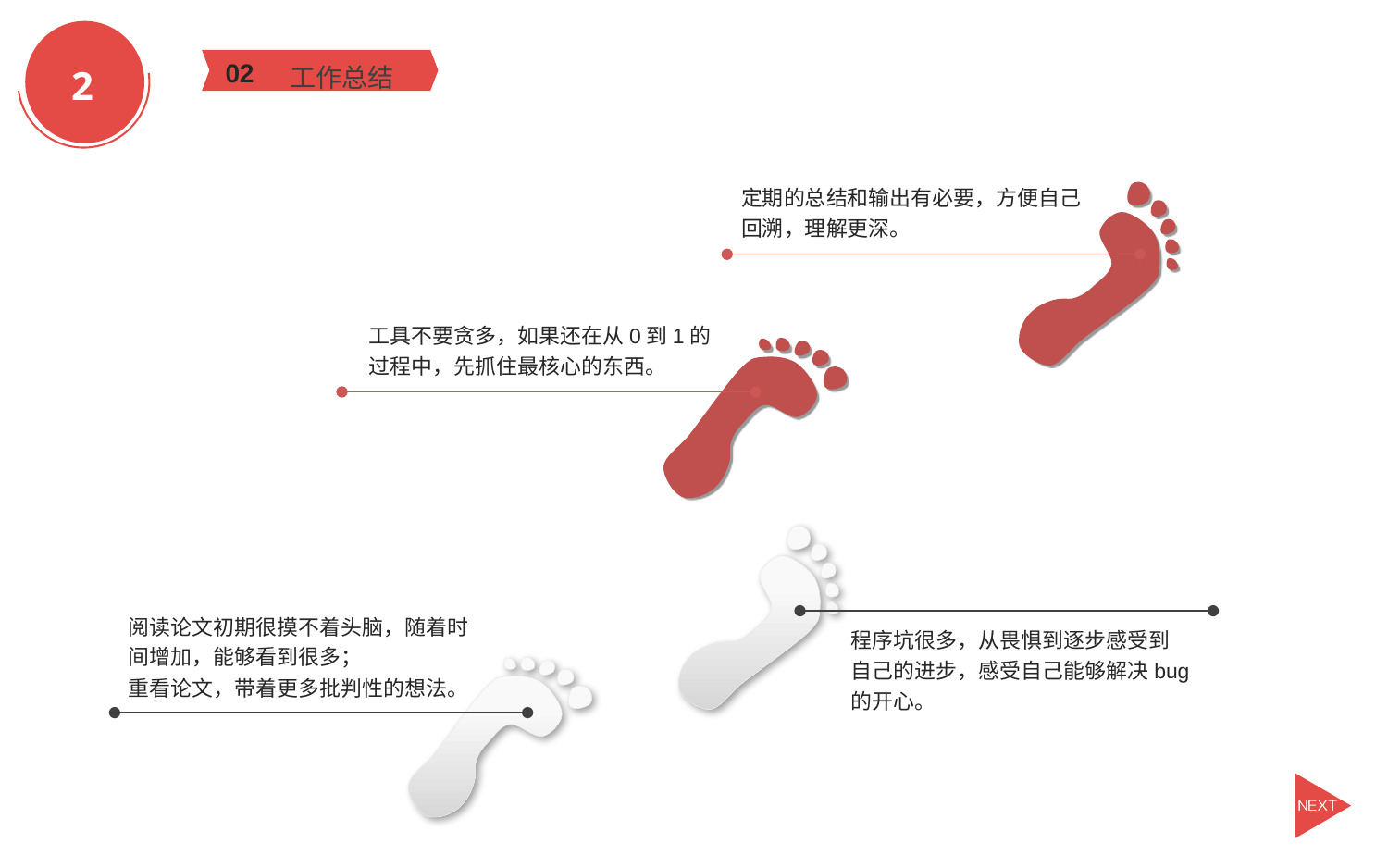

2
工作总结
02

定期的总结和输出有必要，方便自己回溯，理解更深。

工具不要贪多，如果还在从0到1的过程中，先抓住最核心的东西。

阅读论文初期很摸不着头脑，随着时间增加，能够看到很多；
重看论文，带着更多批判性的想法。
程序坑很多，从畏惧到逐步感受到自己的进步，感受自己能够解决bug的开心。